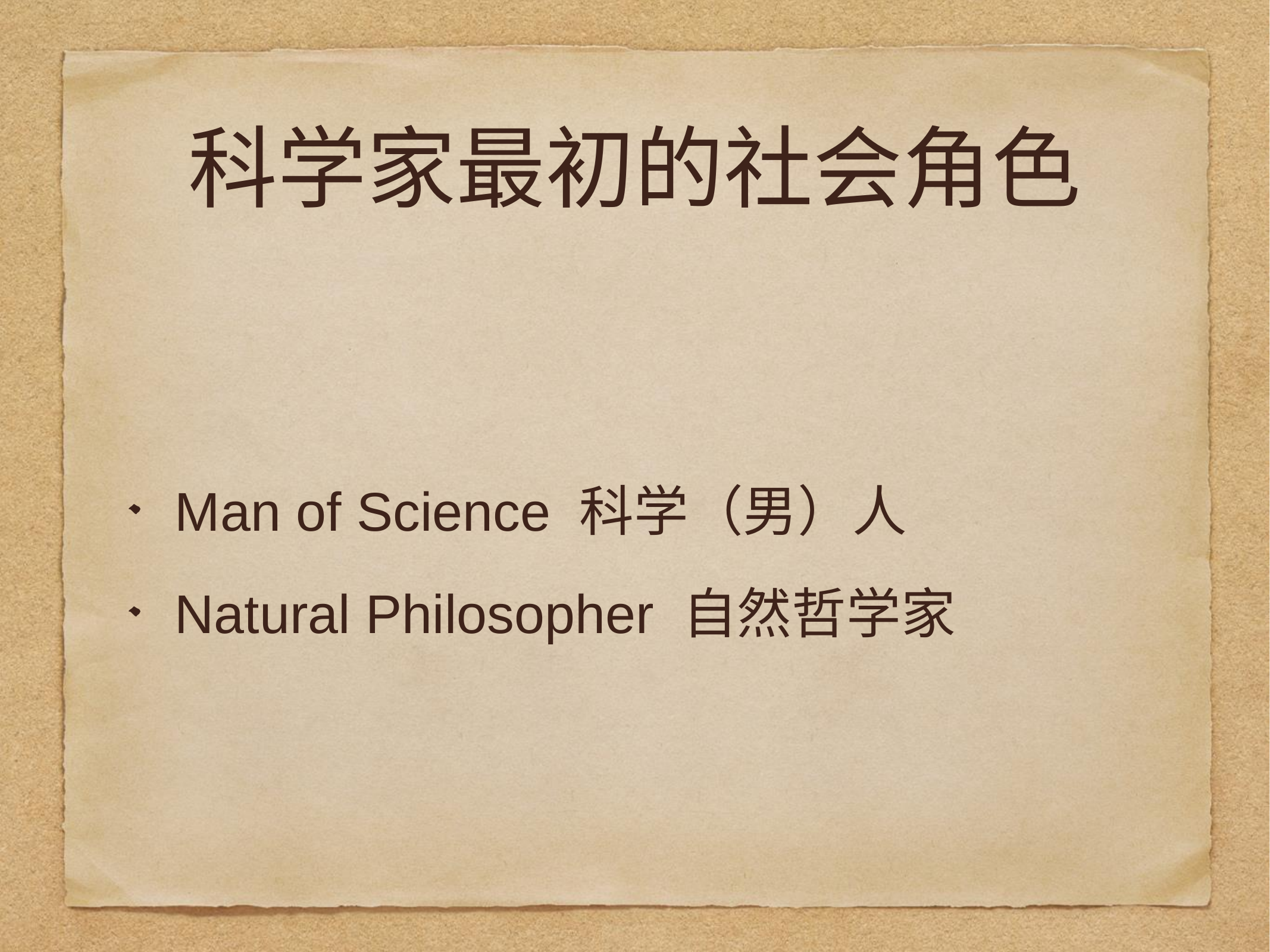

# 科学家最初的社会角色
Man of Science 科学（男）人
Natural Philosopher 自然哲学家